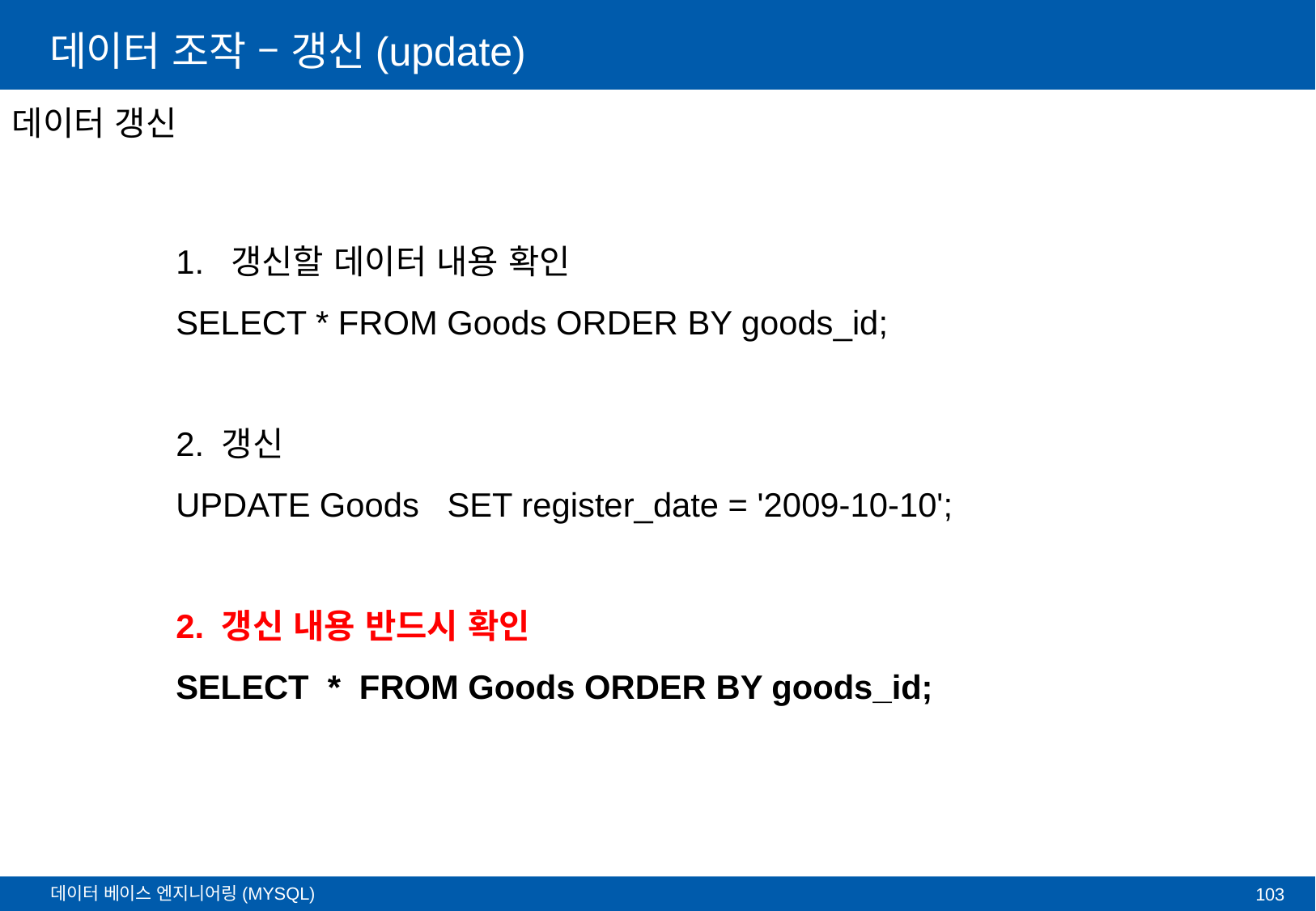

# 데이터 조작 – 갱신(update)
데이터 갱신
1.  갱신할 데이터 내용 확인
SELECT * FROM Goods ORDER BY goods_id;

2. 갱신
UPDATE Goods   SET register_date = '2009-10-10';

2. 갱신 내용 반드시 확인
SELECT  *  FROM Goods ORDER BY goods_id;
103